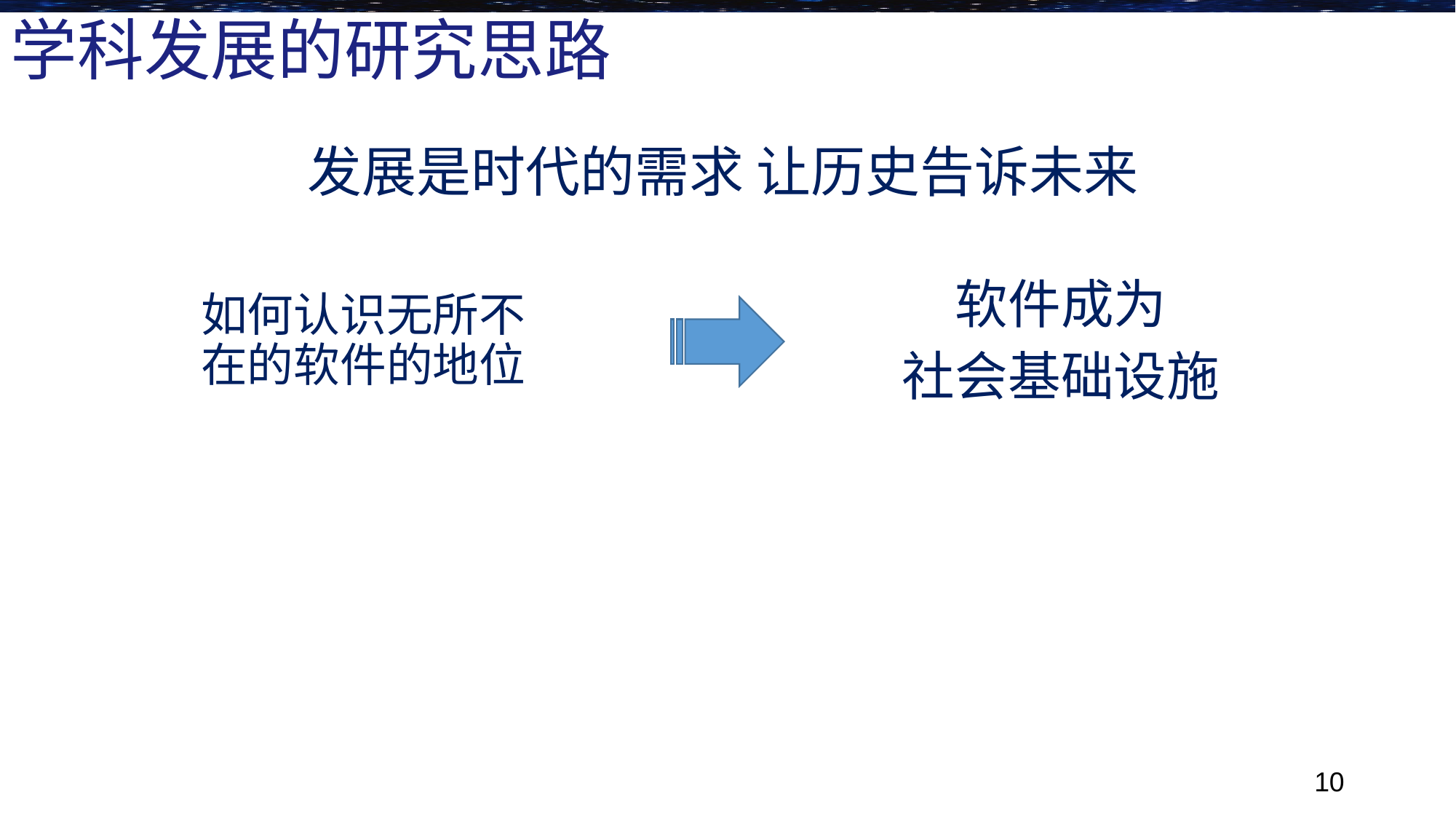

# 学科发展的研究思路
发展是时代的需求 让历史告诉未来
如何认识无所不在的软件的地位
软件成为
社会基础设施

10